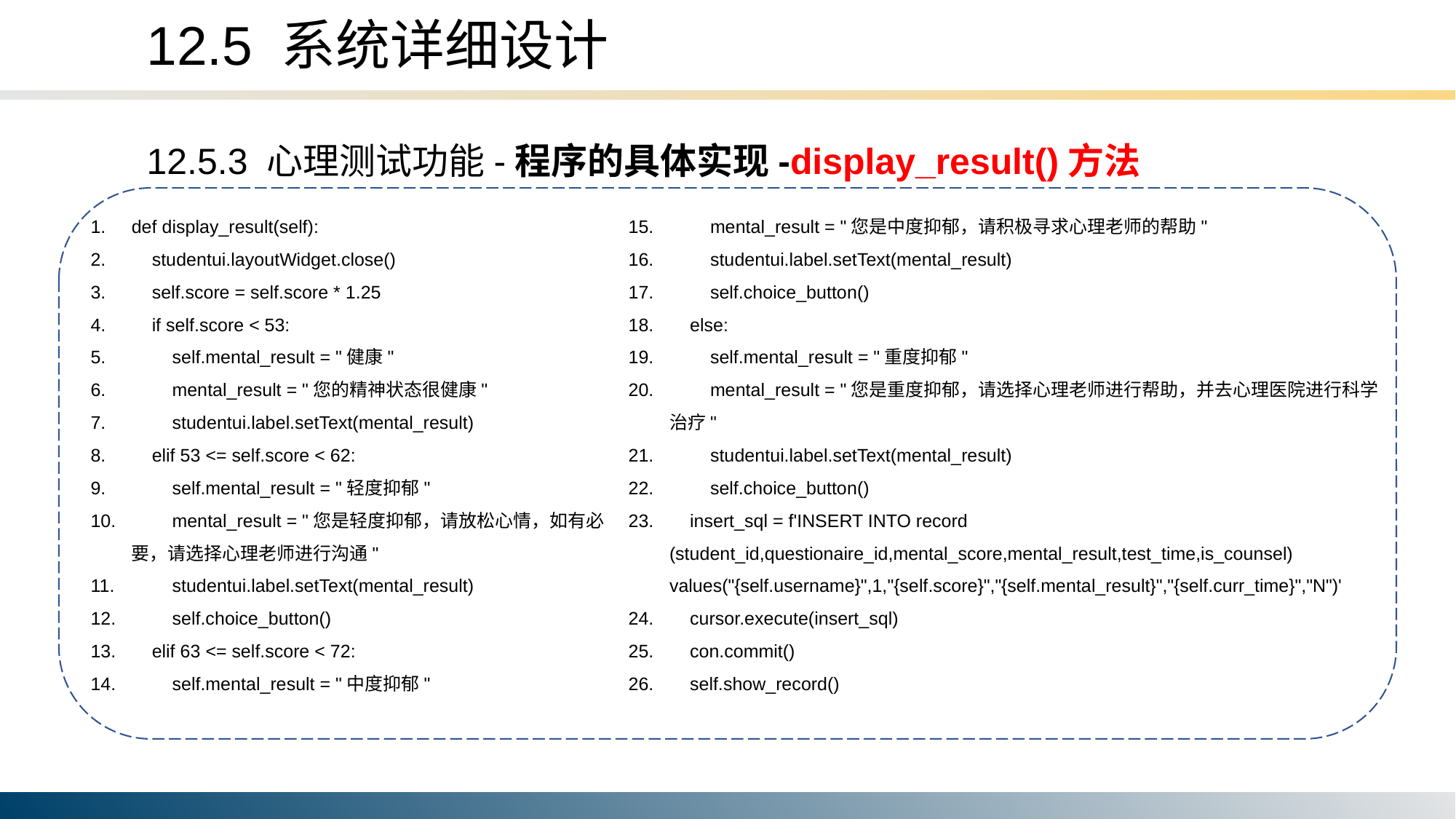

12.5 系统详细设计
12.5.3 心理测试功能-程序的具体实现-display_result()方法

def display_result(self):
    studentui.layoutWidget.close()
    self.score = self.score * 1.25
    if self.score < 53:
        self.mental_result = "健康"
        mental_result = "您的精神状态很健康"
        studentui.label.setText(mental_result)
    elif 53 <= self.score < 62:
        self.mental_result = "轻度抑郁"
        mental_result = "您是轻度抑郁，请放松心情，如有必要，请选择心理老师进行沟通"
        studentui.label.setText(mental_result)
        self.choice_button()
    elif 63 <= self.score < 72:
        self.mental_result = "中度抑郁"
        mental_result = "您是中度抑郁，请积极寻求心理老师的帮助"
        studentui.label.setText(mental_result)
        self.choice_button()
    else:
        self.mental_result = "重度抑郁"
        mental_result = "您是重度抑郁，请选择心理老师进行帮助，并去心理医院进行科学治疗"
        studentui.label.setText(mental_result)
        self.choice_button()
    insert_sql = f'INSERT INTO record (student_id,questionaire_id,mental_score,mental_result,test_time,is_counsel) values("{self.username}",1,"{self.score}","{self.mental_result}","{self.curr_time}","N")'
    cursor.execute(insert_sql)
    con.commit()
    self.show_record()